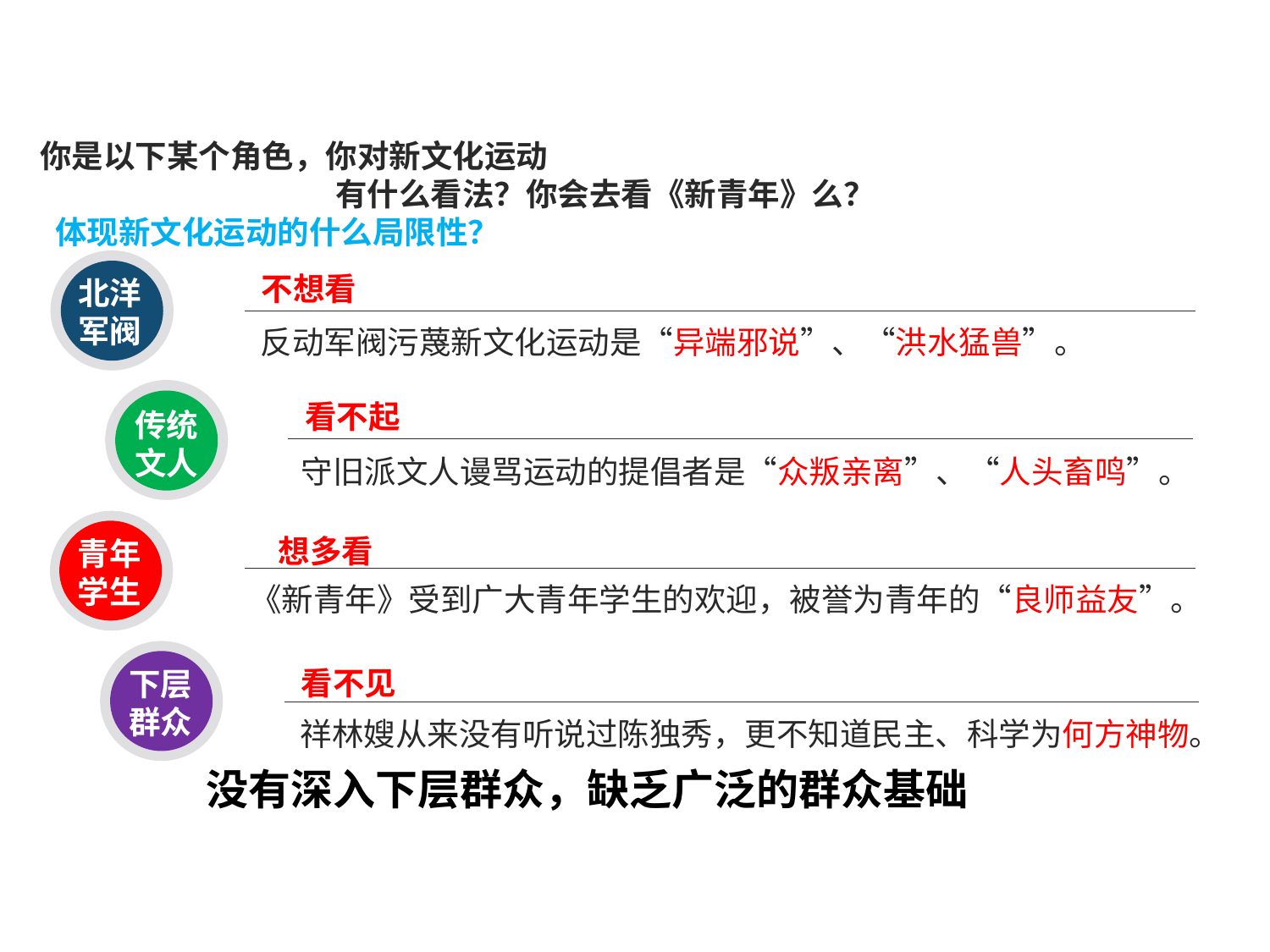

你是以下某个角色，你对新文化运动
                                        有什么看法？你会去看《新青年》么？
 体现新文化运动的什么局限性？

不想看
北洋军阀

反动军阀污蔑新文化运动是“异端邪说”、“洪水猛兽”。

看不起
传统文人

守旧派文人谩骂运动的提倡者是“众叛亲离”、“人头畜鸣”。

想多看
青年学生

《新青年》受到广大青年学生的欢迎，被誉为青年的“良师益友”。

看不见
下层群众

祥林嫂从来没有听说过陈独秀，更不知道民主、科学为何方神物。
没有深入下层群众，缺乏广泛的群众基础